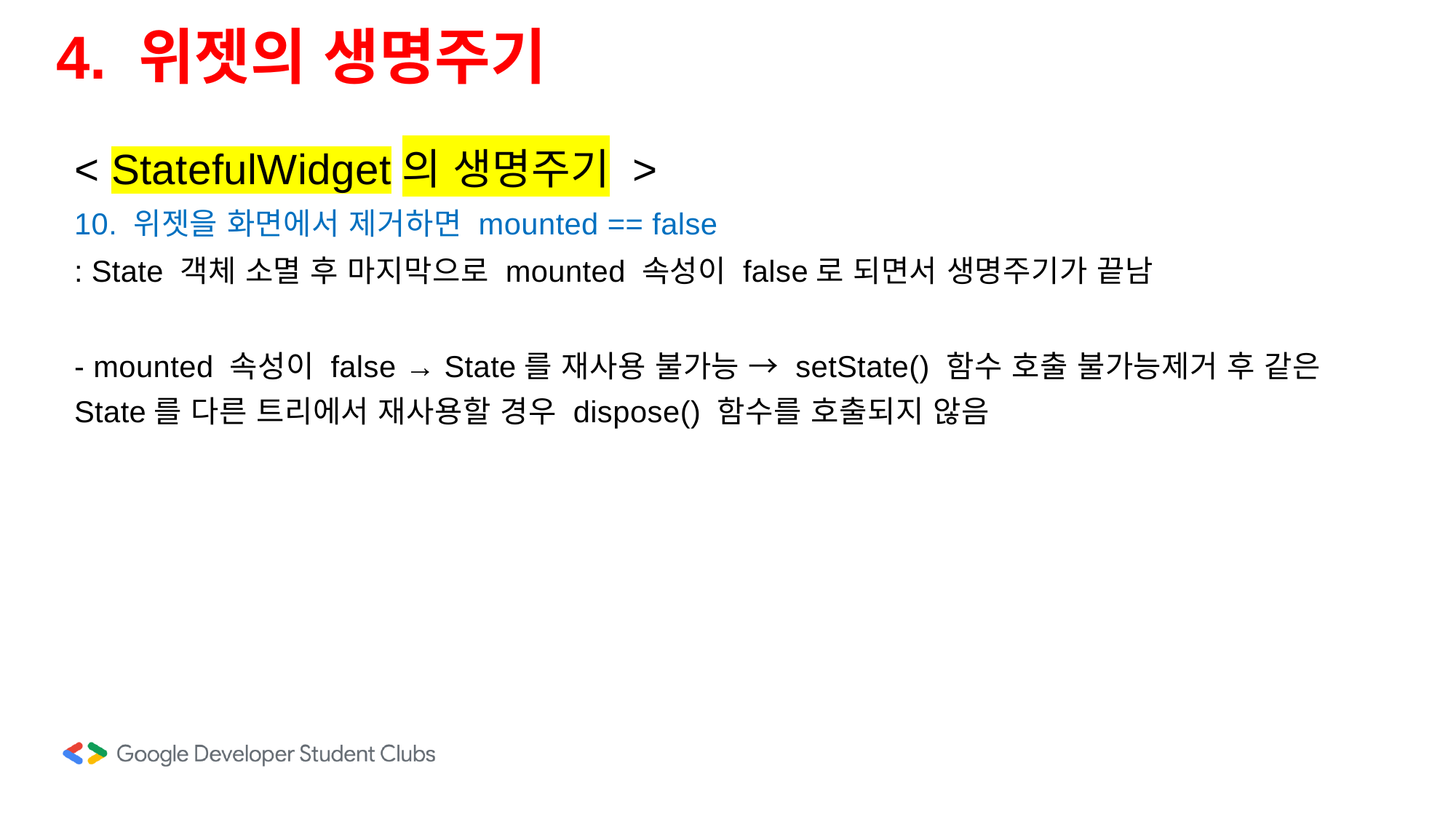

4. 위젯의 생명주기
< StatefulWidget의 생명주기 >
10. 위젯을 화면에서 제거하면 mounted == false
: State 객체 소멸 후 마지막으로 mounted 속성이 false로 되면서 생명주기가 끝남

- mounted 속성이 false → State를 재사용 불가능 → setState() 함수 호출 불가능제거 후 같은 State를 다른 트리에서 재사용할 경우 dispose() 함수를 호출되지 않음